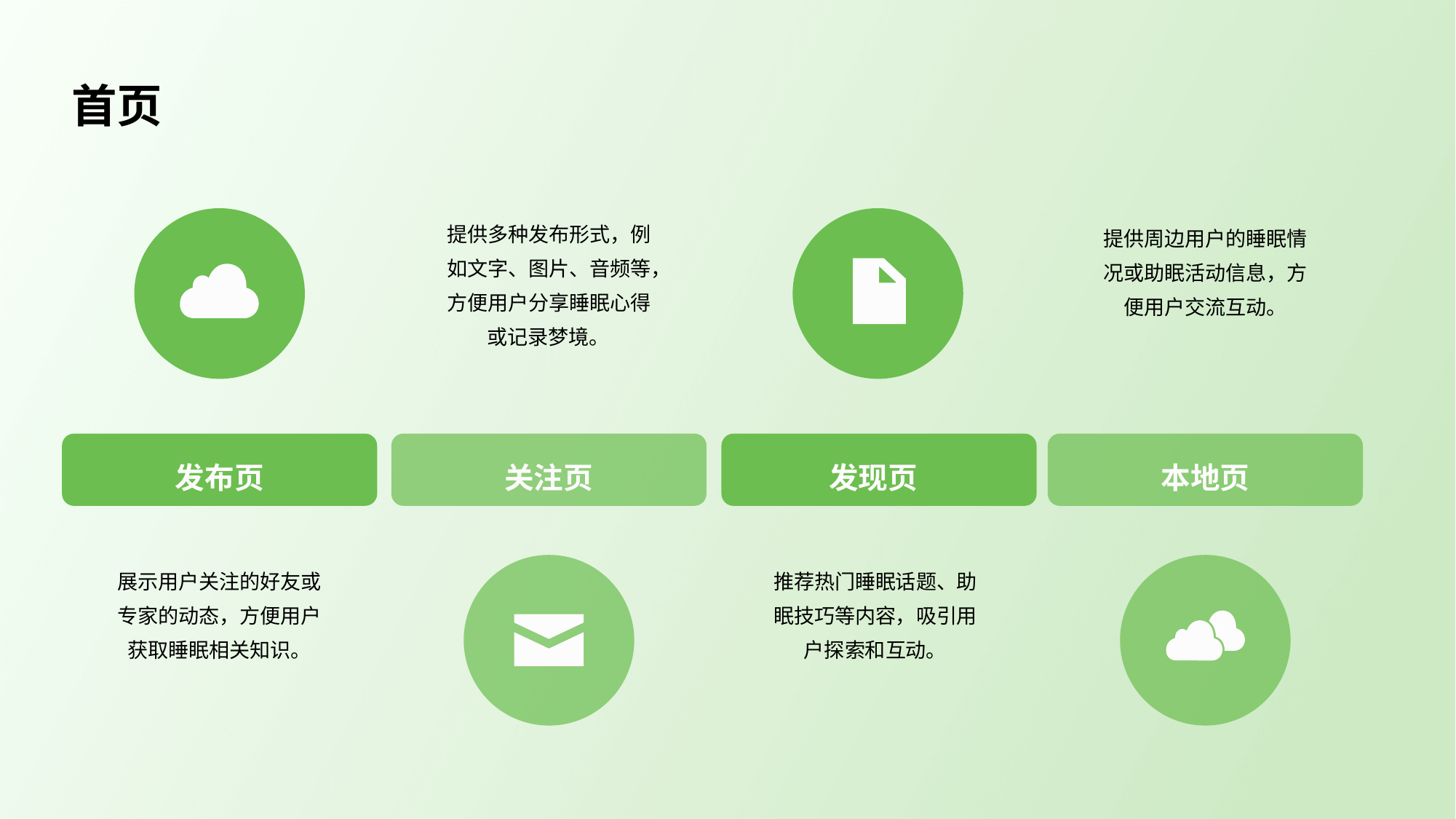

首页
提供多种发布形式，例如文字、图片、音频等，方便用户分享睡眠心得或记录梦境。

提供周边用户的睡眠情况或助眠活动信息，方便用户交流互动。

发布页
关注页
发现页
本地页
展示用户关注的好友或专家的动态，方便用户获取睡眠相关知识。

推荐热门睡眠话题、助眠技巧等内容，吸引用户探索和互动。